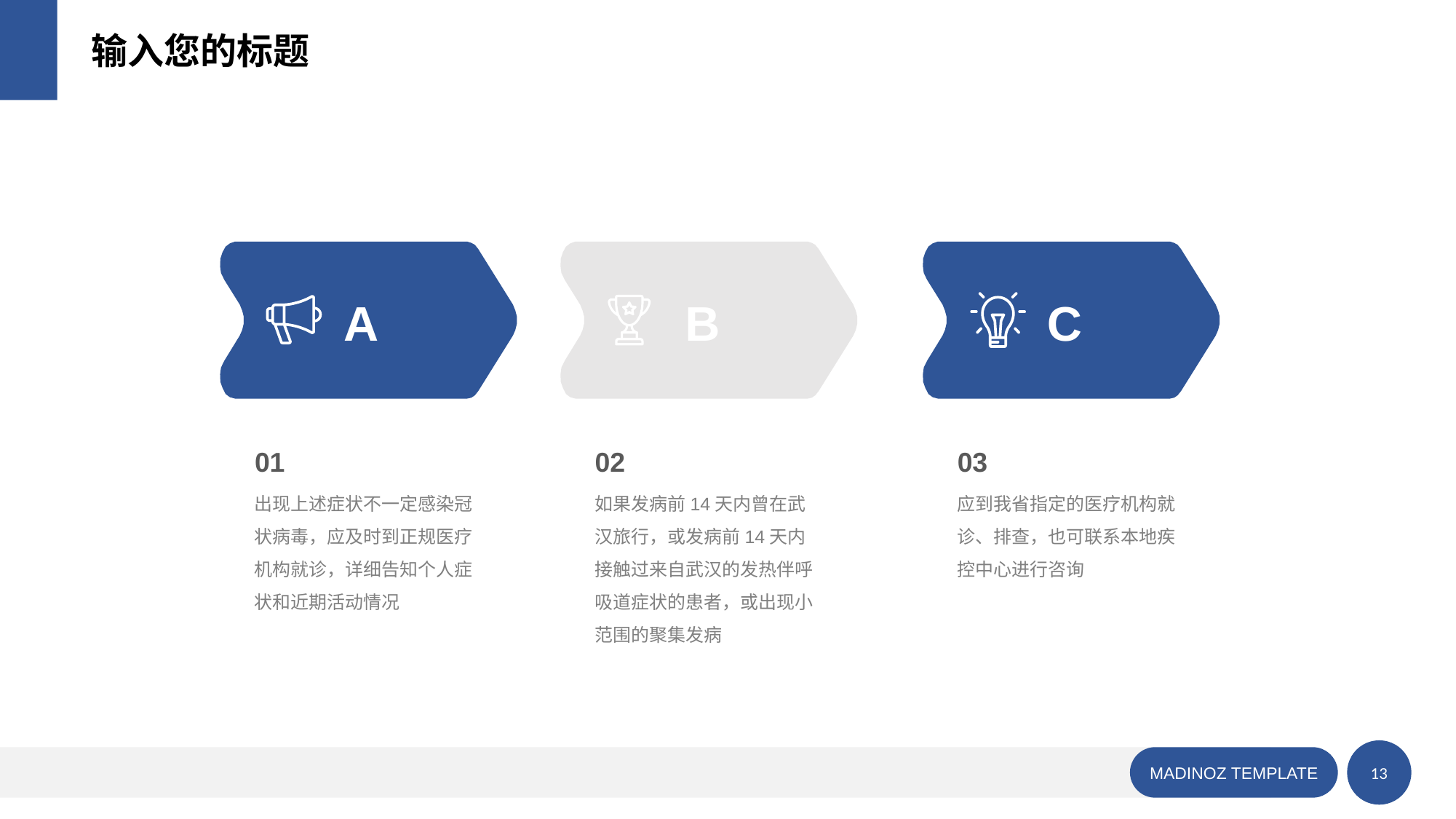

输入您的标题

A
B
C

01
02
03
出现上述症状不一定感染冠状病毒，应及时到正规医疗机构就诊，详细告知个人症状和近期活动情况
如果发病前14天内曾在武汉旅行，或发病前14天内接触过来自武汉的发热伴呼吸道症状的患者，或出现小范围的聚集发病
应到我省指定的医疗机构就诊、排查，也可联系本地疾控中心进行咨询

MADINOZ TEMPLATE
13